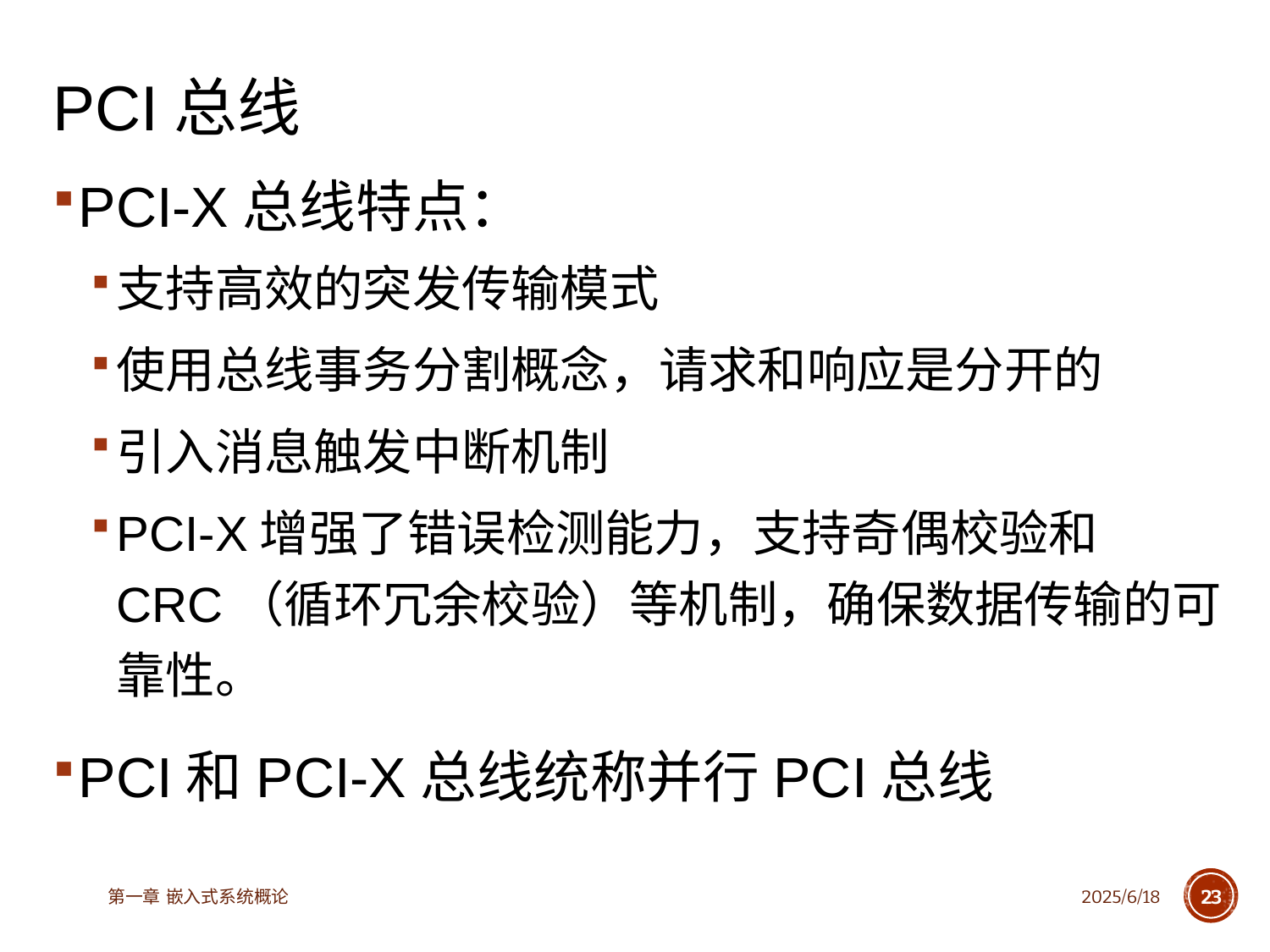

# PCI总线
PCI-X总线特点：
支持高效的突发传输模式
使用总线事务分割概念，请求和响应是分开的
引入消息触发中断机制
PCI-X增强了错误检测能力，支持奇偶校验和CRC（循环冗余校验）等机制，确保数据传输的可靠性。
PCI和PCI-X总线统称并行PCI总线
第一章 嵌入式系统概论
2025/6/18
23